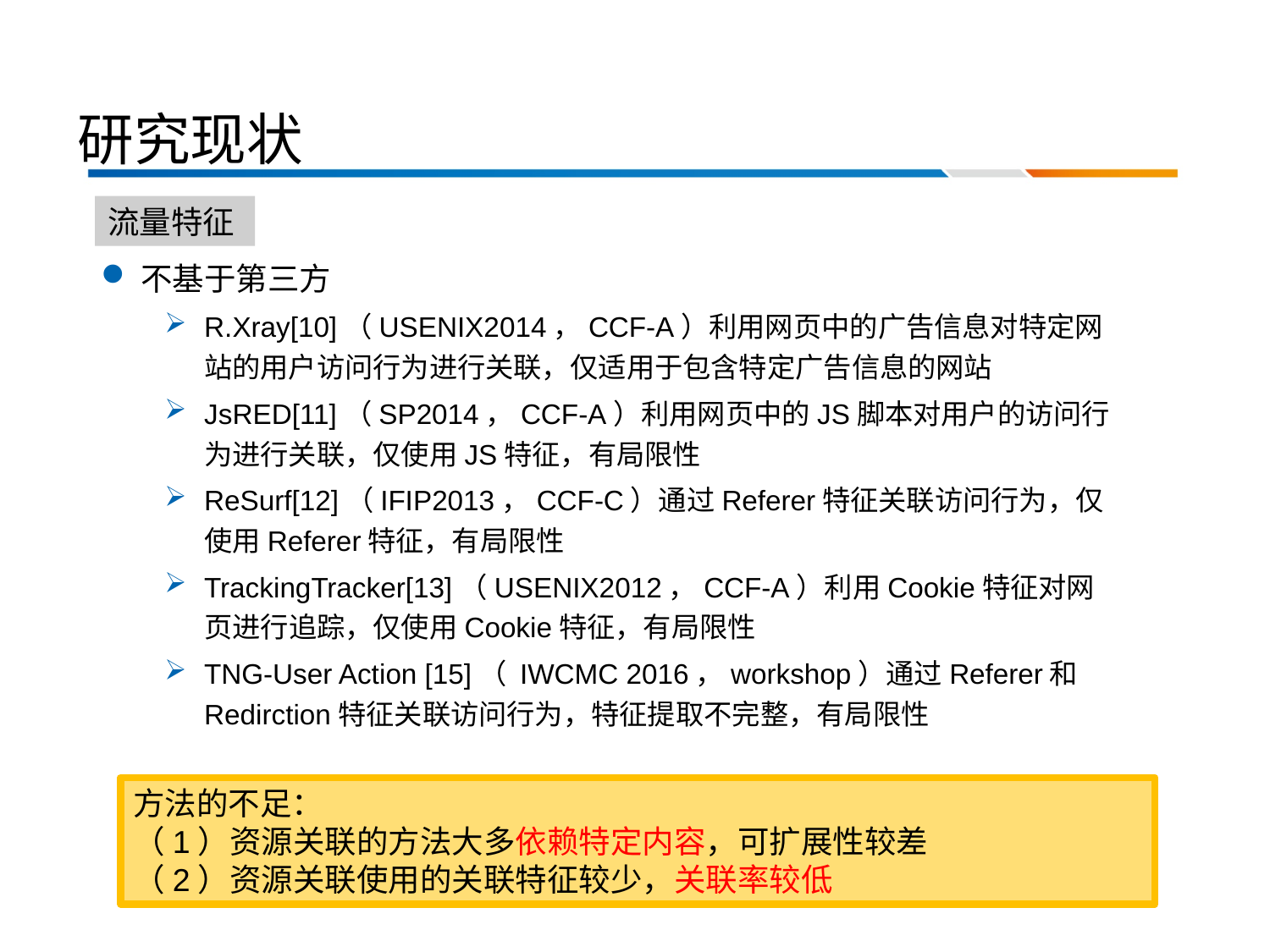

研究现状

不基于第三方
R.Xray[10]（USENIX2014，CCF-A）利用网页中的广告信息对特定网站的用户访问行为进行关联，仅适用于包含特定广告信息的网站
JsRED[11]（SP2014，CCF-A）利用网页中的JS脚本对用户的访问行为进行关联，仅使用JS特征，有局限性
ReSurf[12]（IFIP2013，CCF-C）通过Referer特征关联访问行为，仅使用Referer特征，有局限性
TrackingTracker[13]（USENIX2012，CCF-A）利用Cookie特征对网页进行追踪，仅使用Cookie特征，有局限性
TNG-User Action [15]（ IWCMC 2016，workshop）通过Referer和Redirction特征关联访问行为，特征提取不完整，有局限性

流量特征

方法的不足：
（1）资源关联的方法大多依赖特定内容，可扩展性较差
（2）资源关联使用的关联特征较少，关联率较低